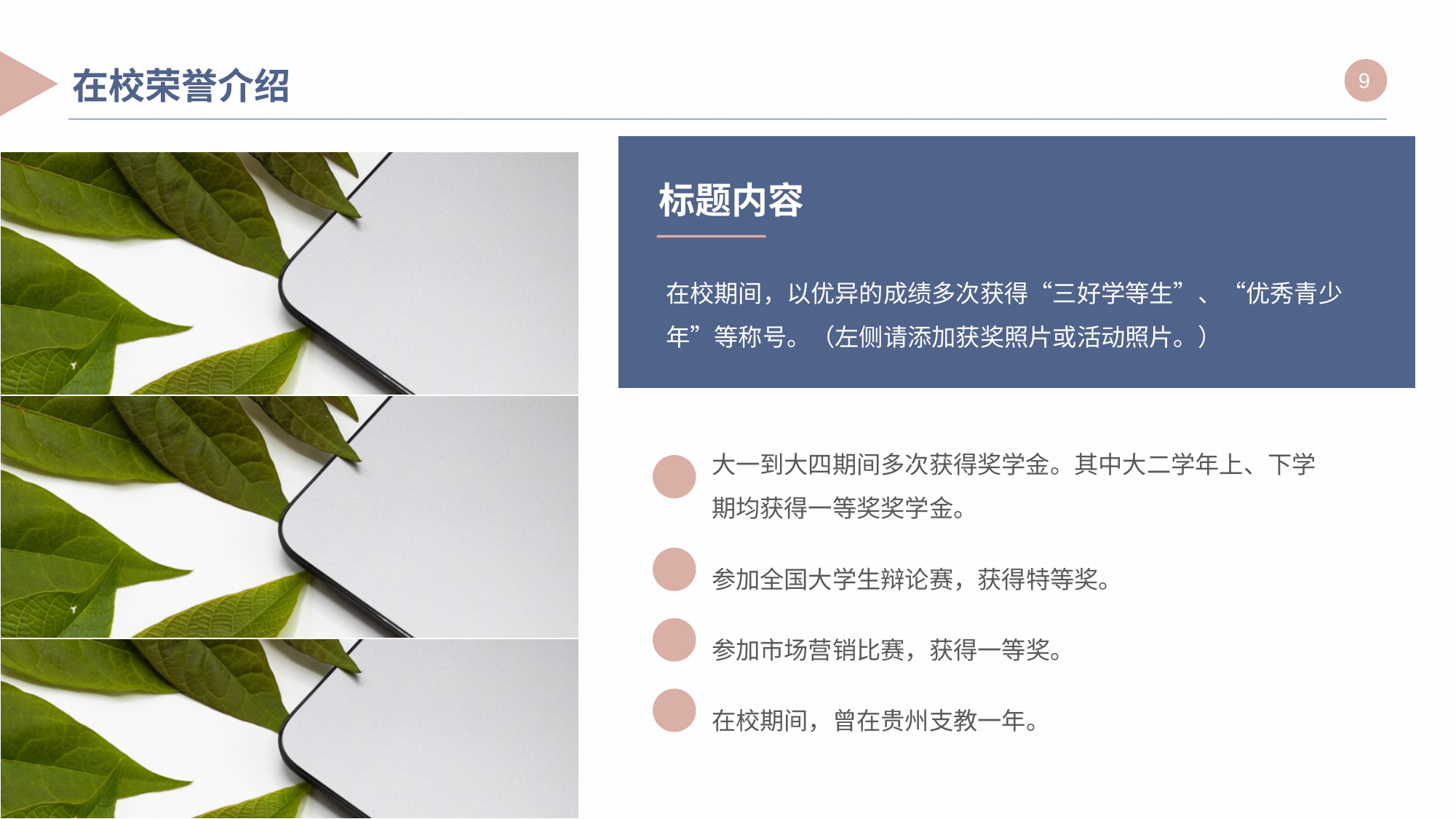

在校荣誉介绍

标题内容

在校期间，以优异的成绩多次获得“三好学等生”、“优秀青少年”等称号。（左侧请添加获奖照片或活动照片。）
大一到大四期间多次获得奖学金。其中大二学年上、下学期均获得一等奖奖学金。

参加全国大学生辩论赛，获得特等奖。

参加市场营销比赛，获得一等奖。

在校期间，曾在贵州支教一年。